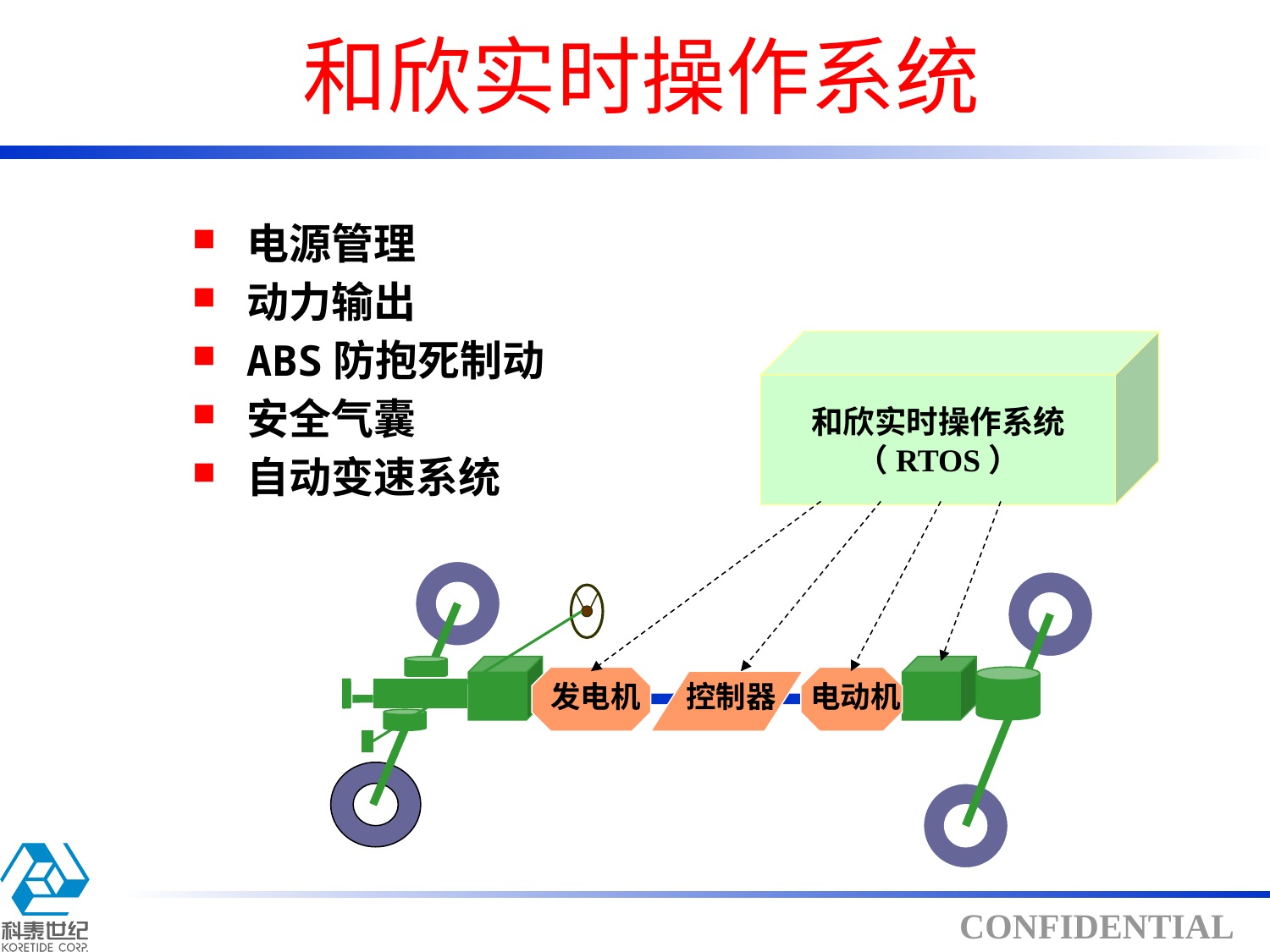

和欣实时操作系统

电源管理
动力输出
ABS防抱死制动
安全气囊
自动变速系统
和欣实时操作系统
（RTOS）

发电机

控制器
电动机